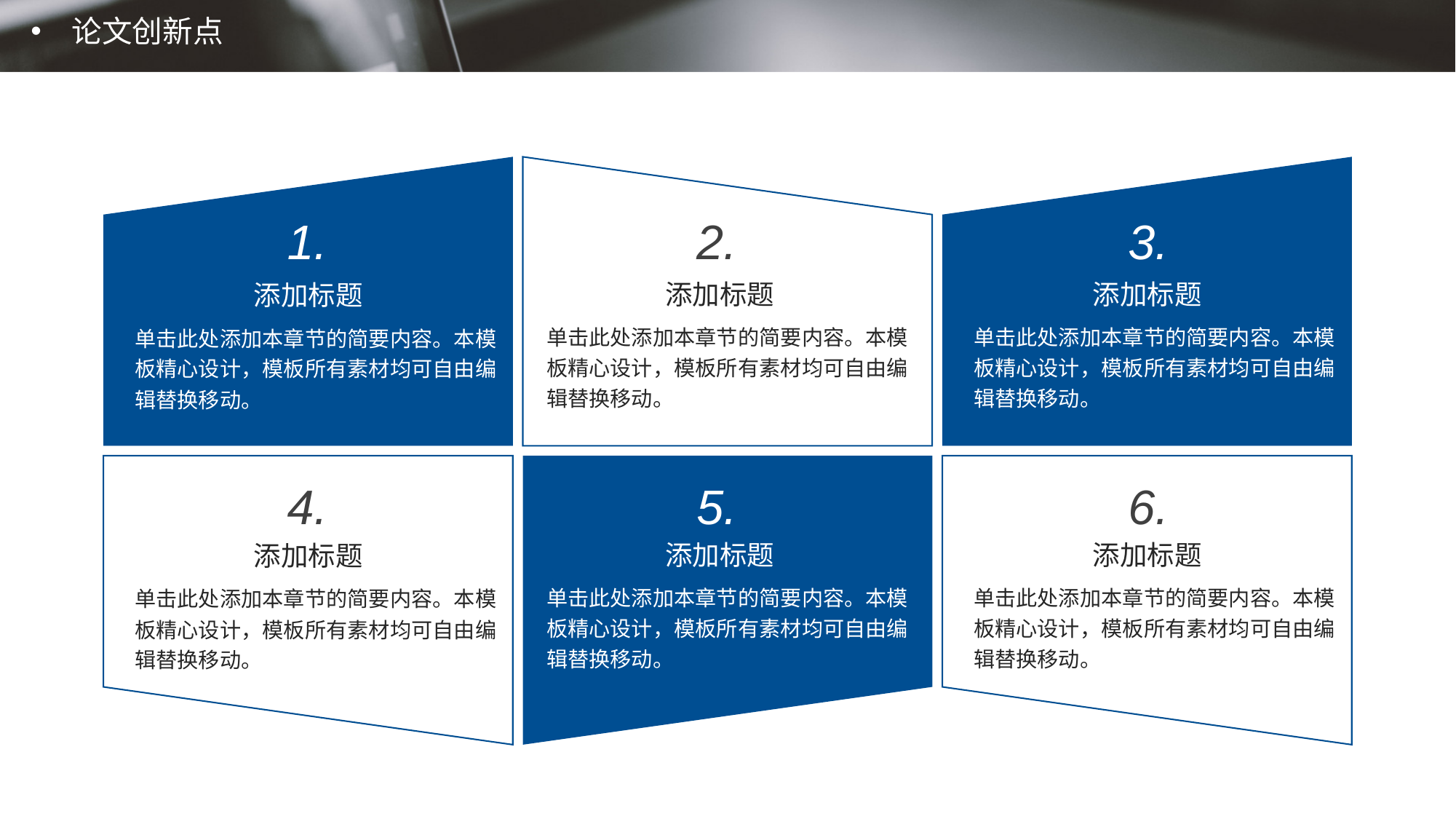

论文创新点

1.
2.
3.
添加标题
添加标题
添加标题
单击此处添加本章节的简要内容。本模板精心设计，模板所有素材均可自由编辑替换移动。
单击此处添加本章节的简要内容。本模板精心设计，模板所有素材均可自由编辑替换移动。
单击此处添加本章节的简要内容。本模板精心设计，模板所有素材均可自由编辑替换移动。

4.
5.
6.
添加标题
添加标题
添加标题
单击此处添加本章节的简要内容。本模板精心设计，模板所有素材均可自由编辑替换移动。
单击此处添加本章节的简要内容。本模板精心设计，模板所有素材均可自由编辑替换移动。
单击此处添加本章节的简要内容。本模板精心设计，模板所有素材均可自由编辑替换移动。